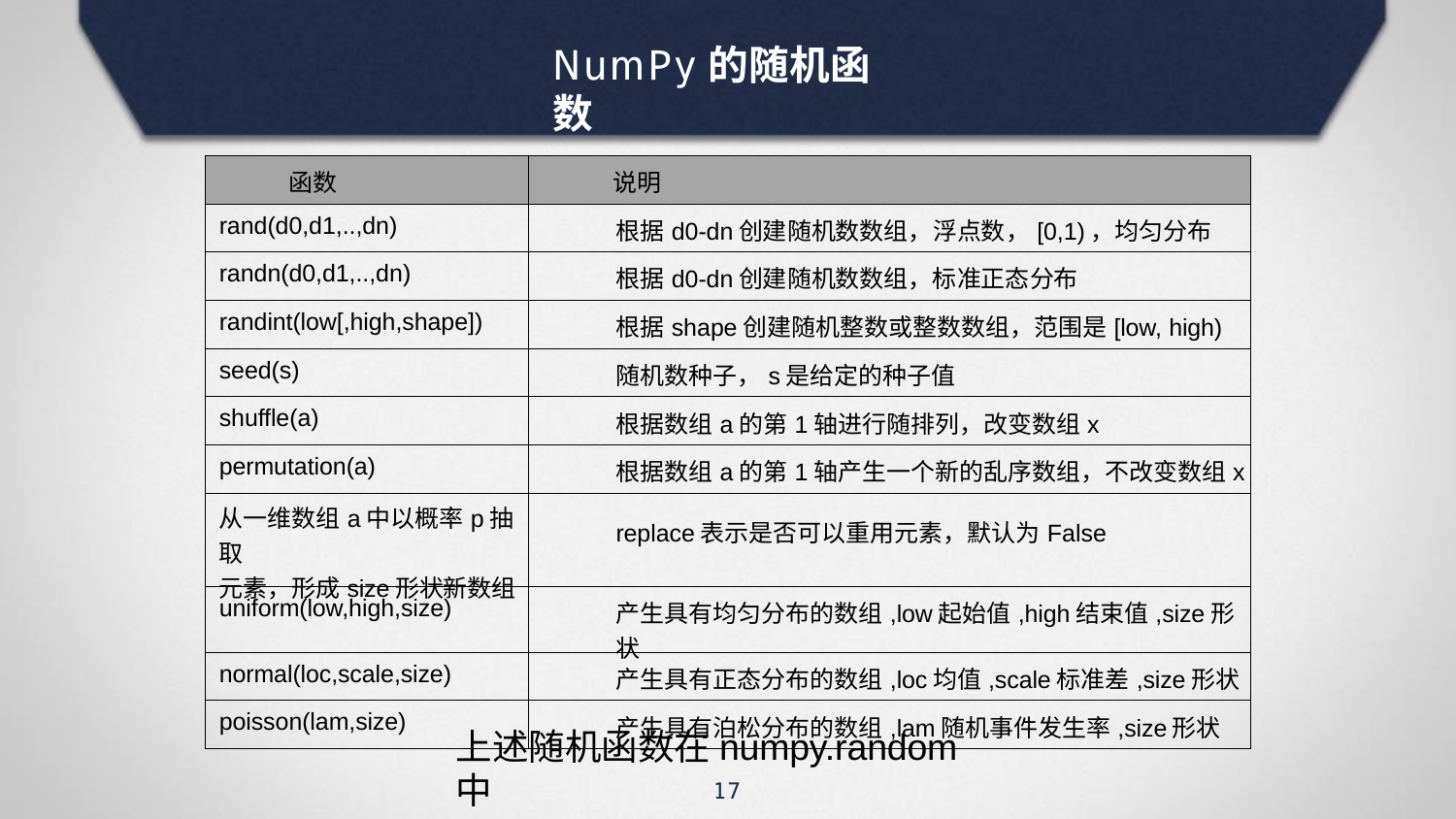

# NumPy的随机函数
| 函数 | 说明 |
| --- | --- |
| rand(d0,d1,..,dn) | 根据d0‐dn创建随机数数组，浮点数，[0,1)，均匀分布 |
| randn(d0,d1,..,dn) | 根据d0‐dn创建随机数数组，标准正态分布 |
| randint(low[,high,shape]) | 根据shape创建随机整数或整数数组，范围是[low, high) |
| seed(s) | 随机数种子，s是给定的种子值 |
| shuffle(a) | 根据数组a的第1轴进行随排列，改变数组x |
| permutation(a) | 根据数组a的第1轴产生一个新的乱序数组，不改变数组x |
| 从一维数组a中以概率p抽取 元素，形成size形状新数组 | replace表示是否可以重用元素，默认为False |
| uniform(low,high,size) | 产生具有均匀分布的数组,low起始值,high结束值,size形状 |
| normal(loc,scale,size) | 产生具有正态分布的数组,loc均值,scale标准差,size形状 |
| poisson(lam,size) | 产生具有泊松分布的数组,lam随机事件发生率,size形状 |
上述随机函数在numpy.random中
17